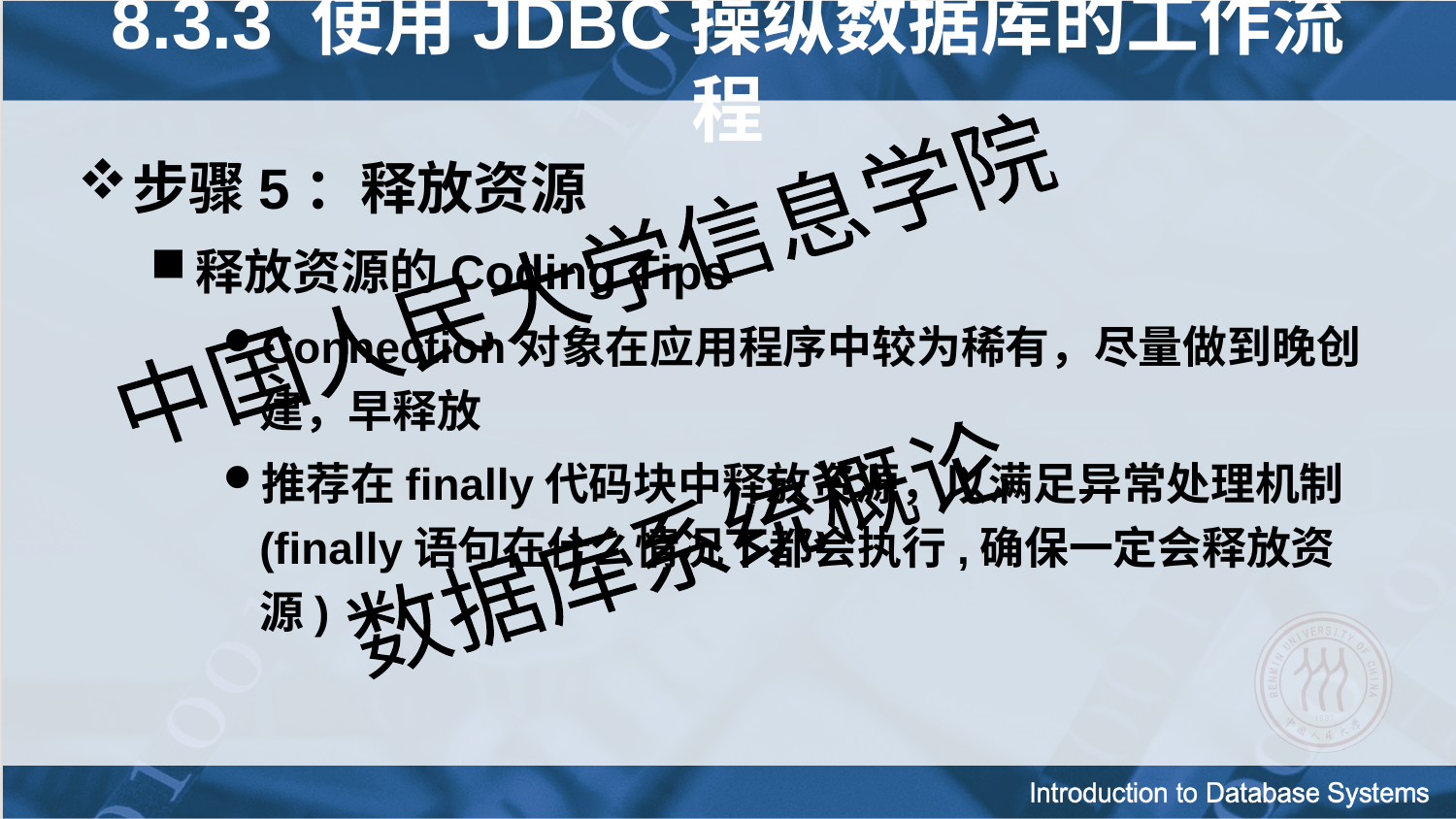

8.3.3 使用JDBC操纵数据库的工作流程
步骤5：释放资源
释放资源的Coding Tips
Connection对象在应用程序中较为稀有，尽量做到晚创建，早释放
推荐在finally代码块中释放资源，以满足异常处理机制(finally语句在什么情况下都会执行,确保一定会释放资源)